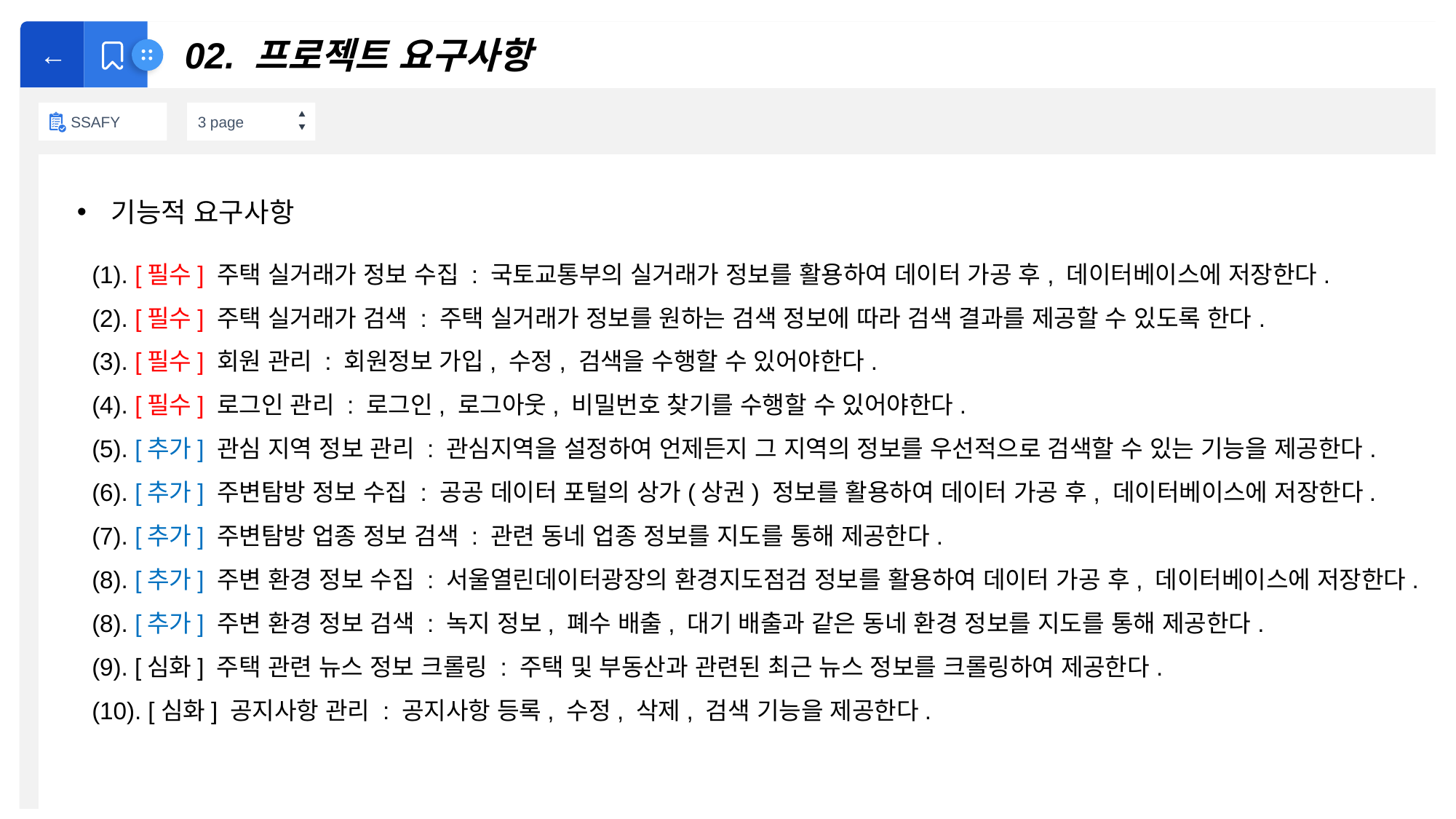

←

SSAFY
3 page

  02. 프로젝트 요구사항
기능적 요구사항
(1). [필수] 주택 실거래가 정보 수집 : 국토교통부의 실거래가 정보를 활용하여 데이터 가공 후, 데이터베이스에 저장한다.
(2). [필수] 주택 실거래가 검색 : 주택 실거래가 정보를 원하는 검색 정보에 따라 검색 결과를 제공할 수 있도록 한다.
(3). [필수] 회원 관리 : 회원정보 가입, 수정, 검색을 수행할 수 있어야한다.
(4). [필수] 로그인 관리 : 로그인, 로그아웃, 비밀번호 찾기를 수행할 수 있어야한다.
(5). [추가] 관심 지역 정보 관리 : 관심지역을 설정하여 언제든지 그 지역의 정보를 우선적으로 검색할 수 있는 기능을 제공한다.
(6). [추가] 주변탐방 정보 수집 : 공공 데이터 포털의 상가(상권) 정보를 활용하여 데이터 가공 후, 데이터베이스에 저장한다.
(7). [추가] 주변탐방 업종 정보 검색 : 관련 동네 업종 정보를 지도를 통해 제공한다.
(8). [추가] 주변 환경 정보 수집 : 서울열린데이터광장의 환경지도점검 정보를 활용하여 데이터 가공 후, 데이터베이스에 저장한다.
(8). [추가] 주변 환경 정보 검색 : 녹지 정보, 폐수 배출, 대기 배출과 같은 동네 환경 정보를 지도를 통해 제공한다.
(9). [심화] 주택 관련 뉴스 정보 크롤링 : 주택 및 부동산과 관련된 최근 뉴스 정보를 크롤링하여 제공한다.
(10). [심화] 공지사항 관리 : 공지사항 등록, 수정, 삭제, 검색 기능을 제공한다.